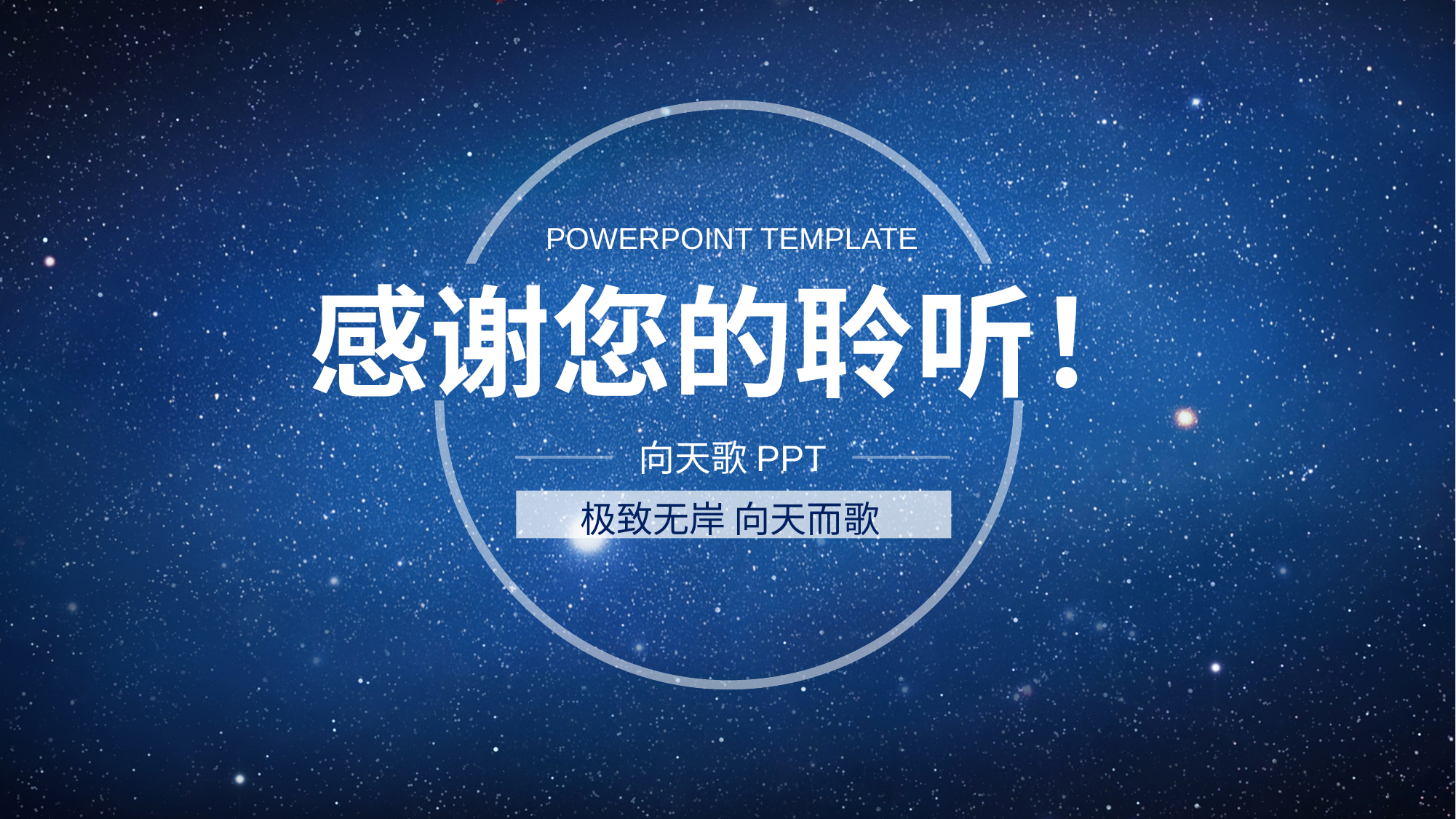

POWERPOINT TEMPLATE
感谢您的聆听！
本模板来自微信公众号：
趣你的PPT
向天歌PPT

极致无岸 向天而歌